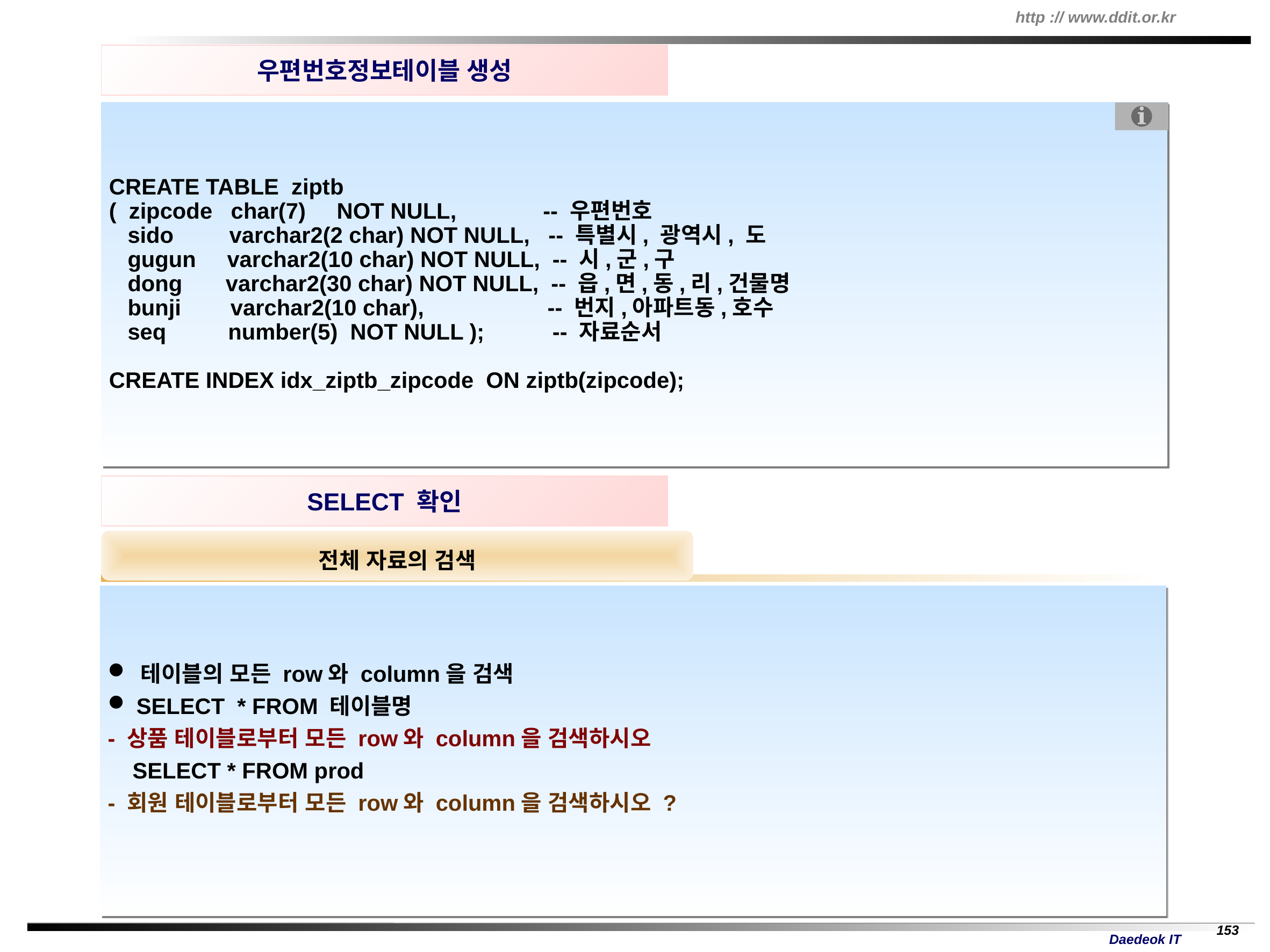

우편번호정보테이블 생성
CREATE TABLE  ziptb
(  zipcode   char(7)     NOT NULL,              -- 우편번호
   sido         varchar2(2 char) NOT NULL,   -- 특별시, 광역시, 도
   gugun     varchar2(10 char) NOT NULL,  -- 시,군,구
   dong       varchar2(30 char) NOT NULL,  -- 읍,면,동,리,건물명
   bunji        varchar2(10 char),                    -- 번지,아파트동,호수
   seq          number(5)  NOT NULL );           -- 자료순서

CREATE INDEX idx_ziptb_zipcode  ON ziptb(zipcode);

SELECT 확인
전체 자료의 검색

 테이블의 모든 row와 column을 검색
 SELECT  * FROM 테이블명
- 상품 테이블로부터 모든 row와 column을 검색하시오
    SELECT * FROM prod
- 회원 테이블로부터 모든 row와 column을 검색하시오 ?